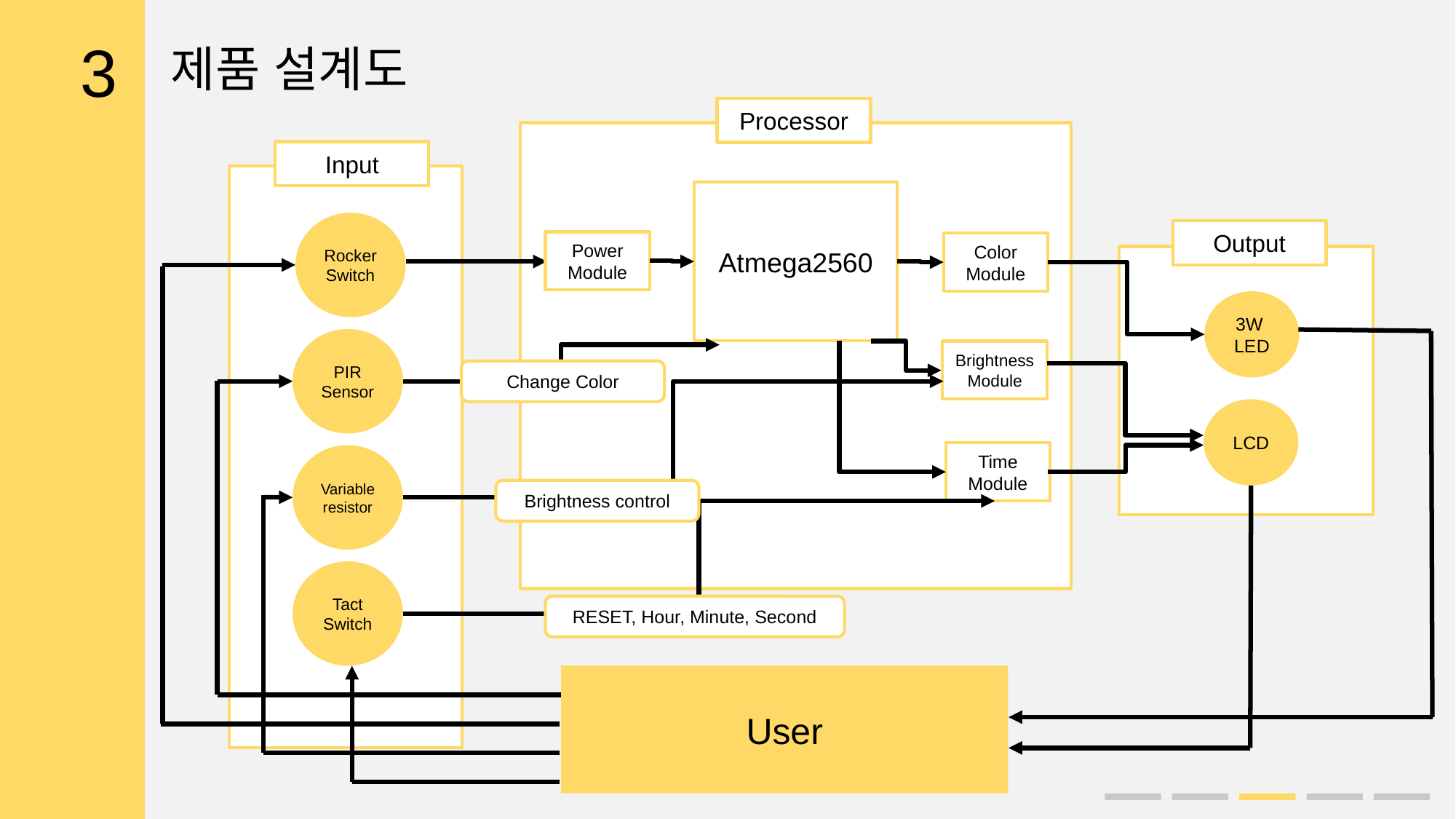

3
제품 설계도
Processor

Input

Variable resistor
Tact
Switch
Atmega2560
Output

3W
LED
LCD
Color
Module
Brightness
Module
Time
Module
User
Rocker
Switch
Power
Module
PIR
Sensor
Change Color
Brightness control
RESET, Hour, Minute, Second